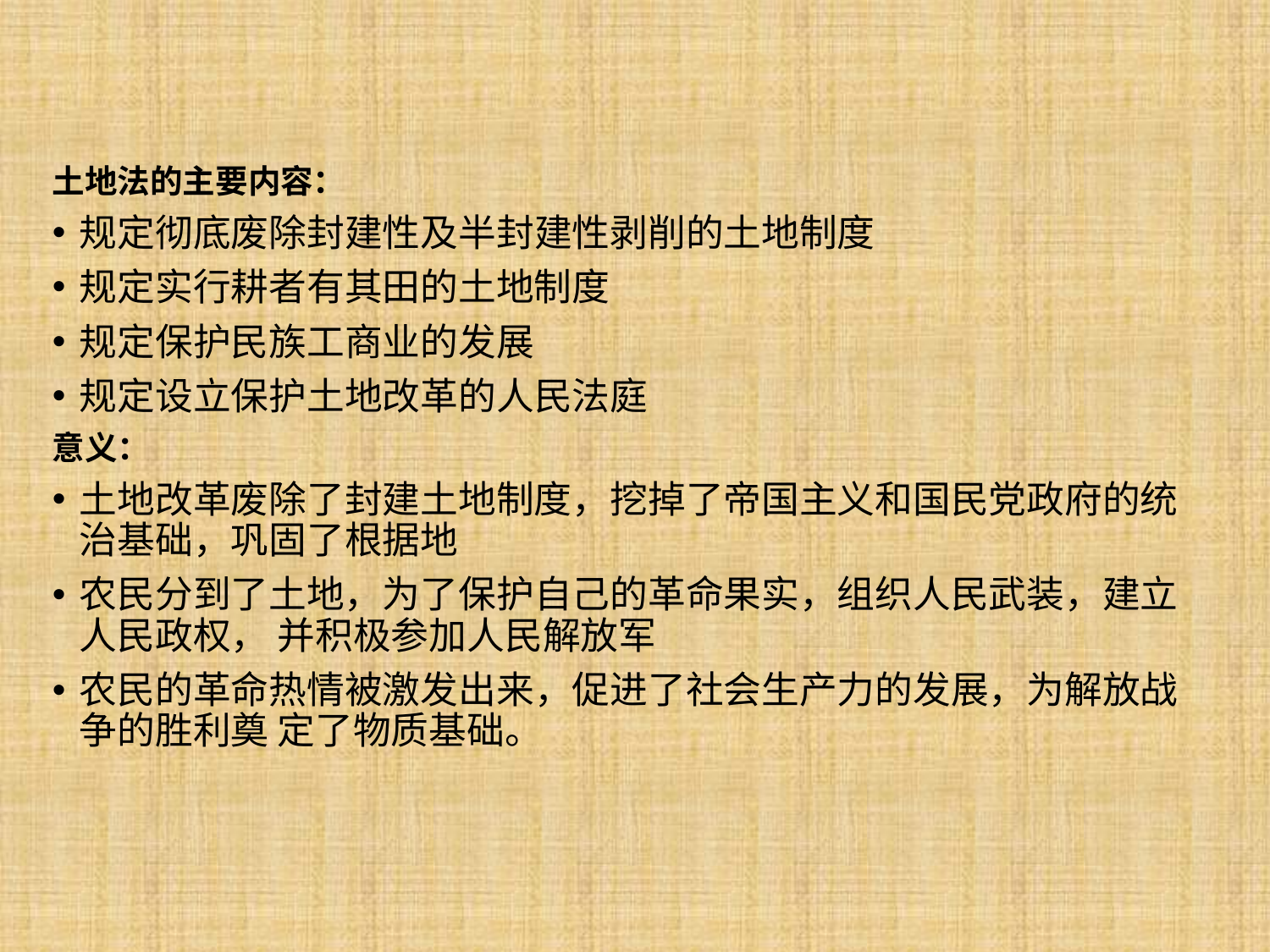

土地法的主要内容：
规定彻底废除封建性及半封建性剥削的土地制度
规定实行耕者有其田的土地制度
规定保护民族工商业的发展
规定设立保护土地改革的人民法庭
意义：
土地改革废除了封建土地制度，挖掉了帝国主义和国民党政府的统治基础，巩固了根据地
农民分到了土地，为了保护自己的革命果实，组织人民武装，建立人民政权， 并积极参加人民解放军
农民的革命热情被激发出来，促进了社会生产力的发展，为解放战争的胜利奠 定了物质基础。